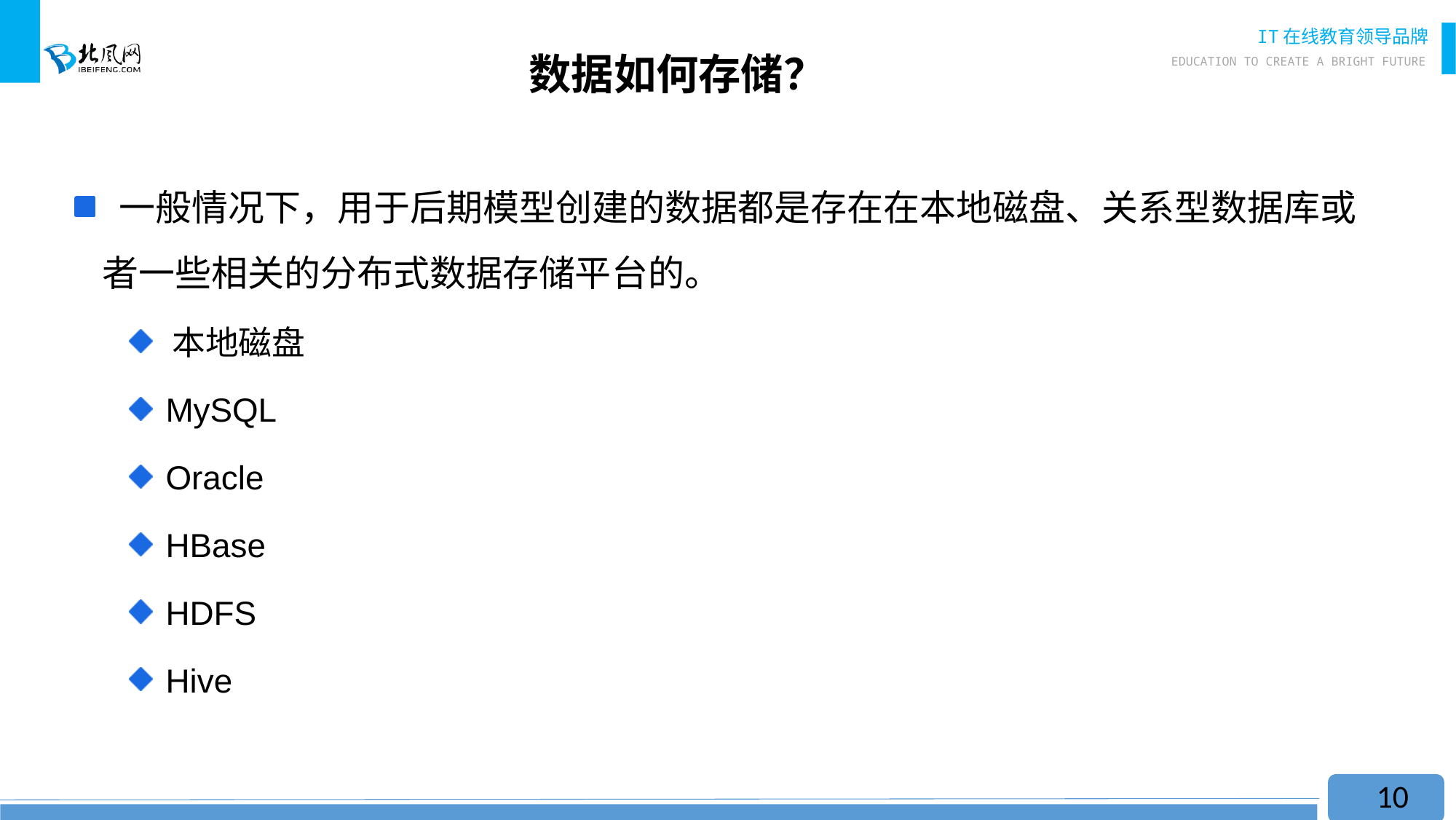

# 数据如何存储？
 一般情况下，用于后期模型创建的数据都是存在在本地磁盘、关系型数据库或者一些相关的分布式数据存储平台的。
 本地磁盘
 MySQL
 Oracle
 HBase
 HDFS
 Hive